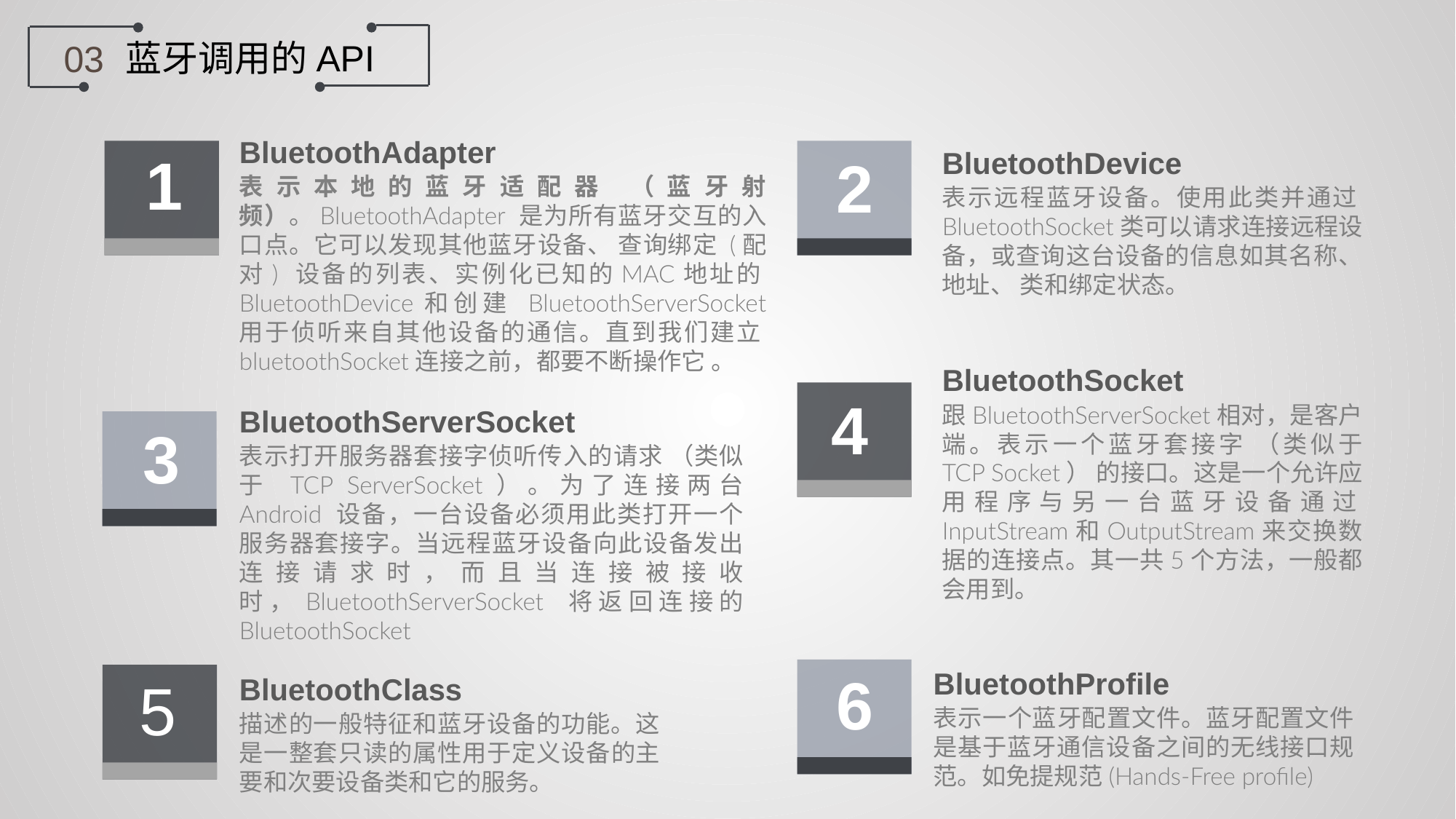

蓝牙调用的API
03

BluetoothAdapter
表示本地的蓝牙适配器 （蓝牙射频）。BluetoothAdapter 是为所有蓝牙交互的入口点。它可以发现其他蓝牙设备、 查询绑定 (配对) 设备的列表、实例化已知的MAC地址的BluetoothDevice和创建 BluetoothServerSocket 用于侦听来自其他设备的通信。直到我们建立bluetoothSocket连接之前，都要不断操作它 。
1
BluetoothDevice
表示远程蓝牙设备。使用此类并通过BluetoothSocket类可以请求连接远程设备，或查询这台设备的信息如其名称、 地址、 类和绑定状态。
2

BluetoothSocket
跟BluetoothServerSocket相对，是客户端。表示一个蓝牙套接字 （类似于 TCP Socket） 的接口。这是一个允许应用程序与另一台蓝牙设备通过InputStream和OutputStream来交换数据的连接点。其一共5个方法，一般都会用到。
4

BluetoothServerSocket
表示打开服务器套接字侦听传入的请求 （类似于 TCP ServerSocket）。为了连接两台 Android 设备，一台设备必须用此类打开一个服务器套接字。当远程蓝牙设备向此设备发出连接请求时，而且当连接被接收时，BluetoothServerSocket 将返回连接的 BluetoothSocket
3

6
BluetoothProfile
表示一个蓝牙配置文件。蓝牙配置文件是基于蓝牙通信设备之间的无线接口规范。如免提规范(Hands-Free profile)

5
BluetoothClass
描述的一般特征和蓝牙设备的功能。这是一整套只读的属性用于定义设备的主要和次要设备类和它的服务。